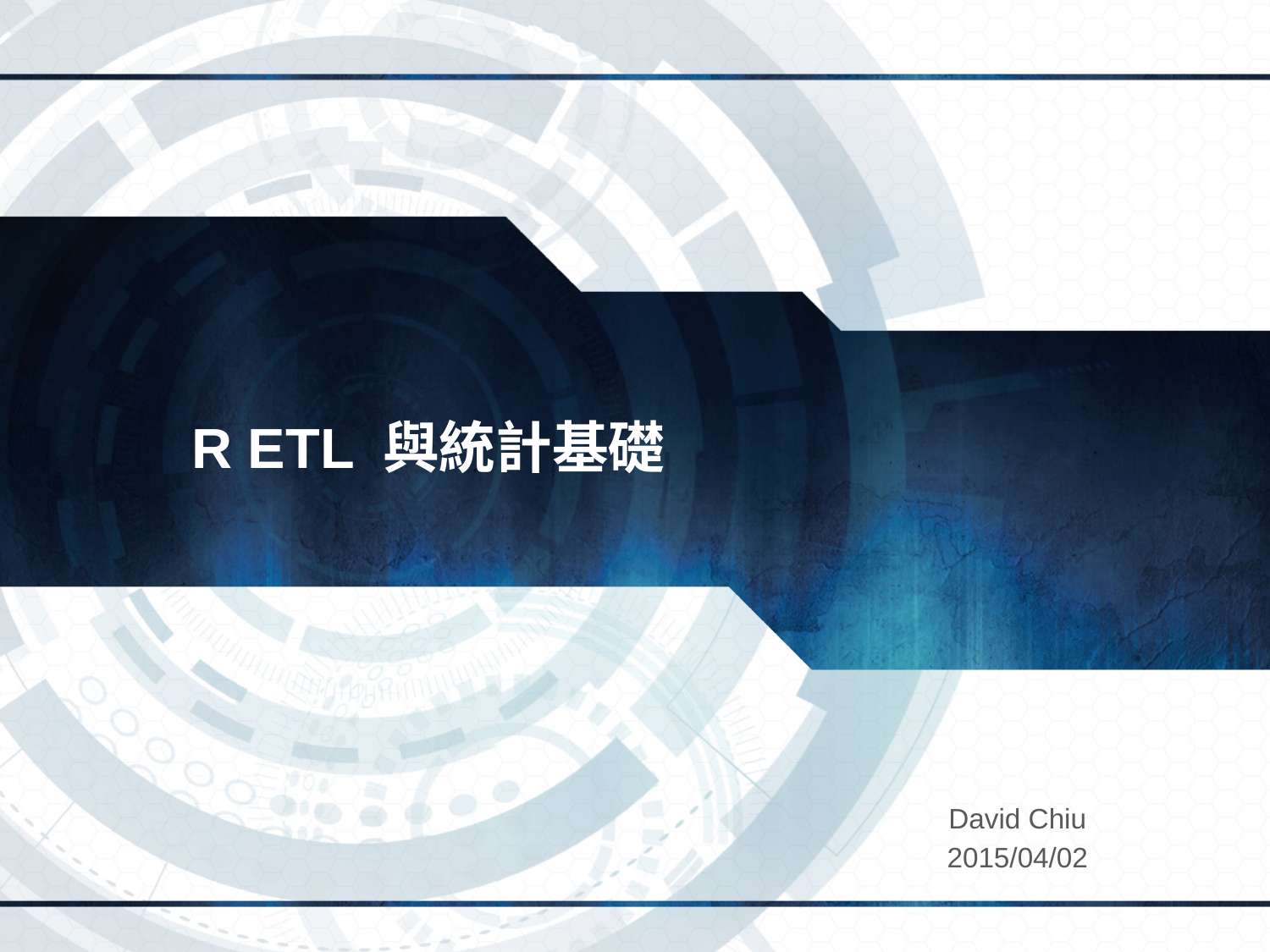

# R ETL 與統計基礎
David Chiu
2015/04/02